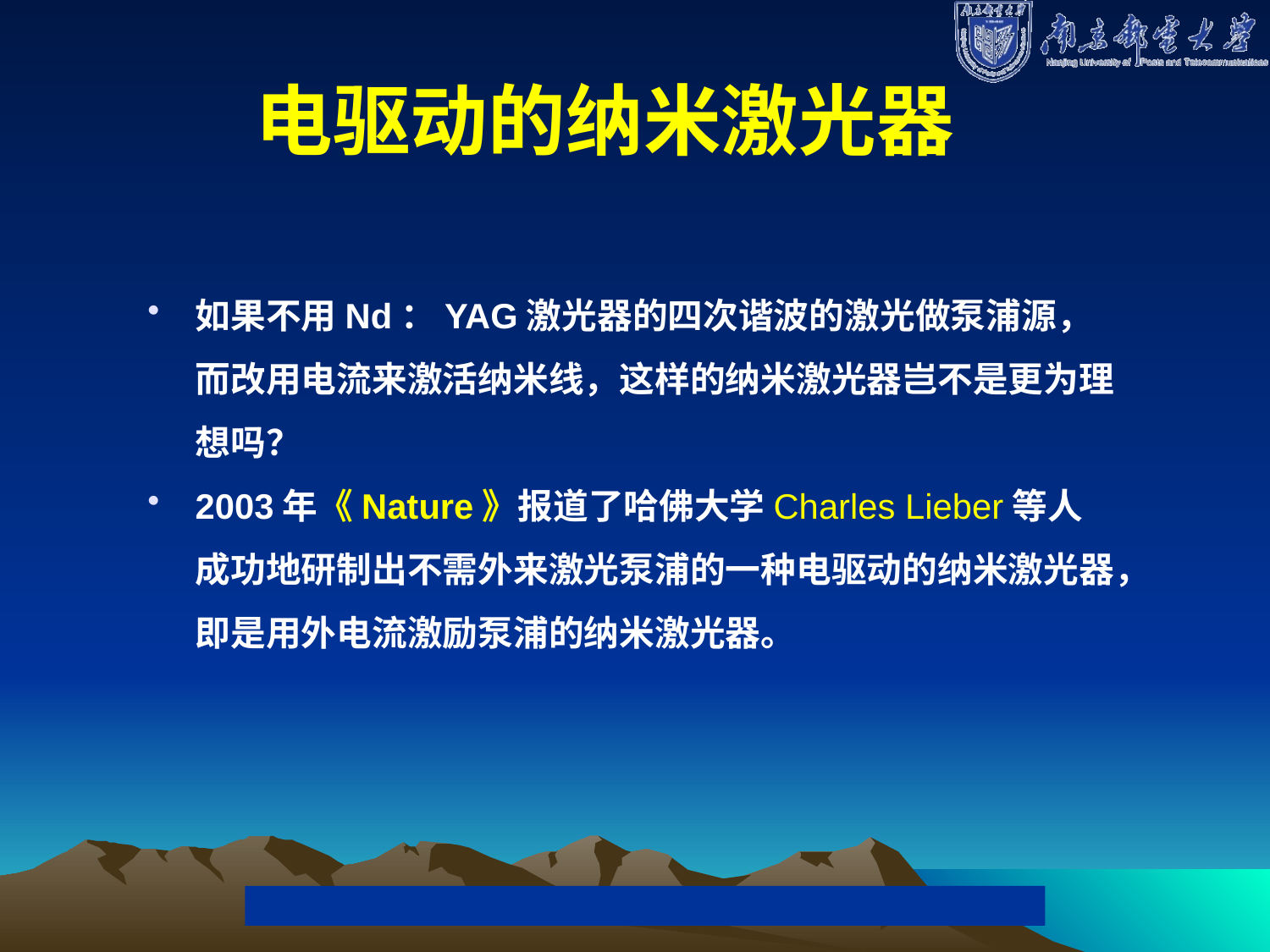

# 电驱动的纳米激光器
如果不用Nd：YAG激光器的四次谐波的激光做泵浦源，而改用电流来激活纳米线，这样的纳米激光器岂不是更为理想吗？
2003年《Nature》报道了哈佛大学Charles Lieber等人成功地研制出不需外来激光泵浦的一种电驱动的纳米激光器，即是用外电流激励泵浦的纳米激光器。

20